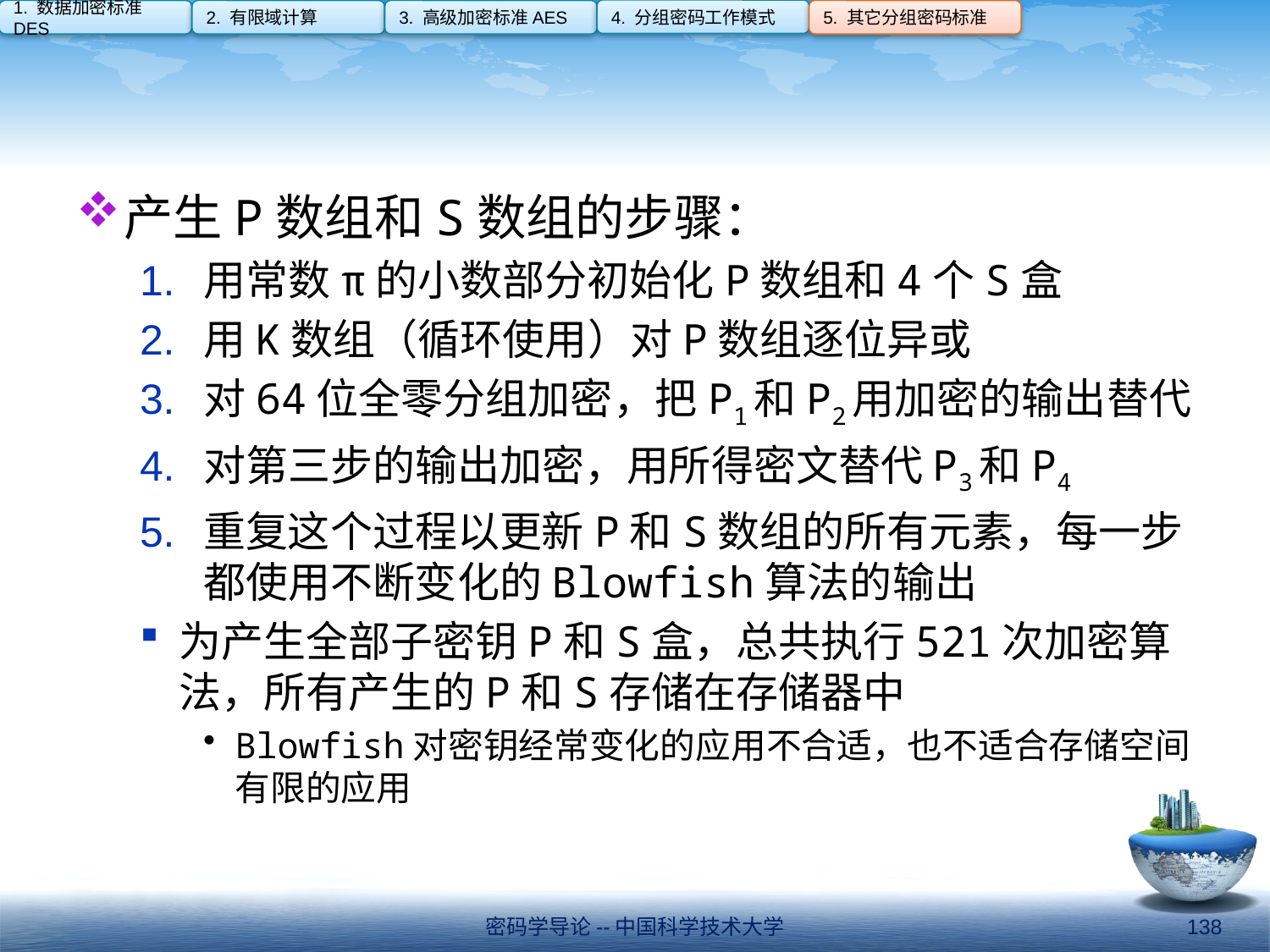

4. 分组密码工作模式
1. 数据加密标准DES
2. 有限域计算
3. 高级加密标准AES
5. 其它分组密码标准
#
产生P数组和S数组的步骤：
用常数π的小数部分初始化P数组和4个S盒
用K数组（循环使用）对P数组逐位异或
对64位全零分组加密，把P1和P2用加密的输出替代
对第三步的输出加密，用所得密文替代P3和P4
重复这个过程以更新P和S数组的所有元素，每一步都使用不断变化的Blowfish算法的输出
为产生全部子密钥P和S盒，总共执行521次加密算法，所有产生的P和S存储在存储器中
Blowfish对密钥经常变化的应用不合适，也不适合存储空间有限的应用
密码学导论--中国科学技术大学
138